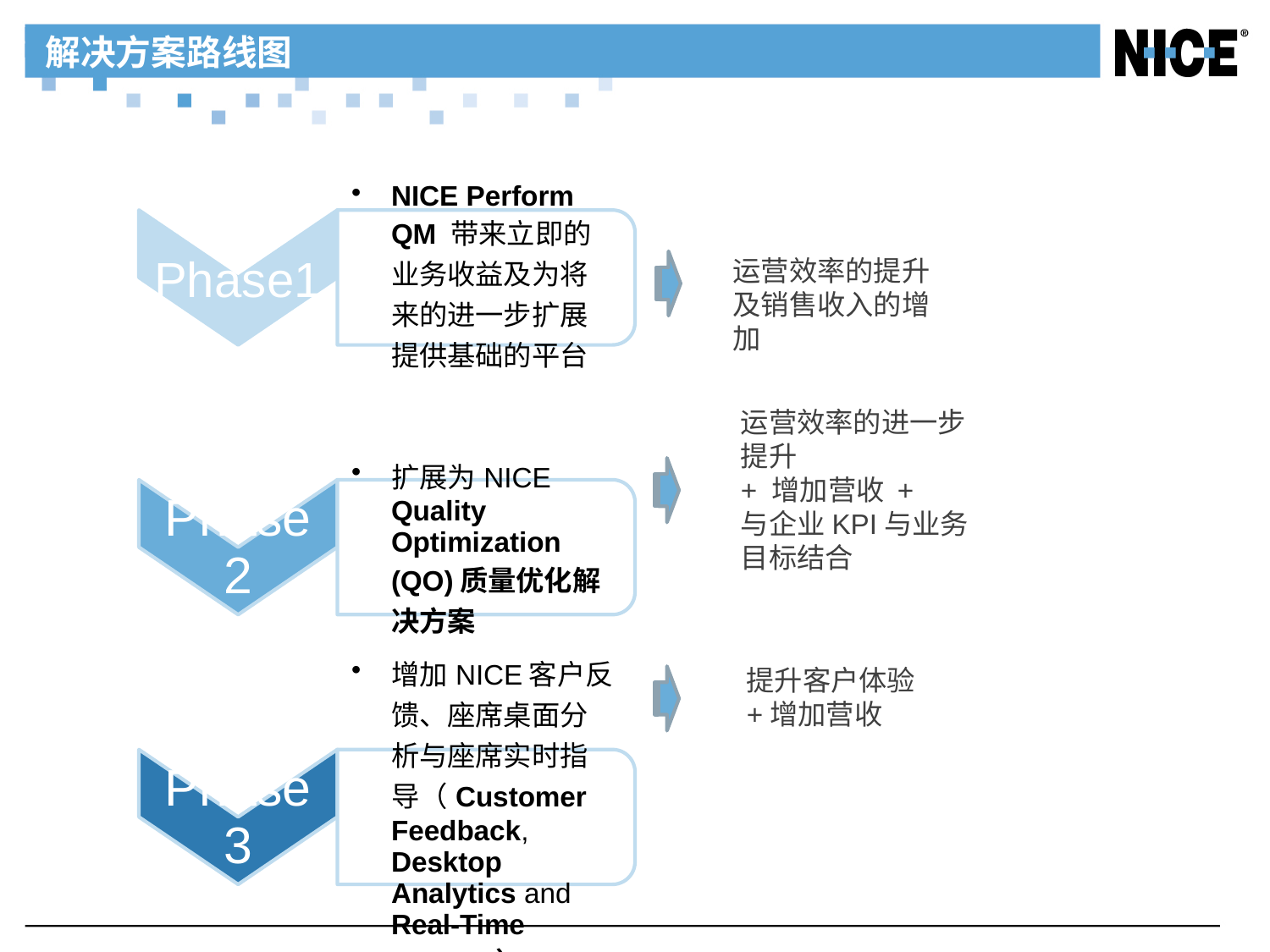

# 解决方案路线图
Phase1
NICE Perform QM 带来立即的业务收益及为将来的进一步扩展提供基础的平台
Phase 2
扩展为NICE Quality Optimization (QO)质量优化解决方案
Phase 3
运营效率的提升及销售收入的增加

运营效率的进一步提升
+ 增加营收 +
与企业KPI与业务目标结合

提升客户体验+增加营收